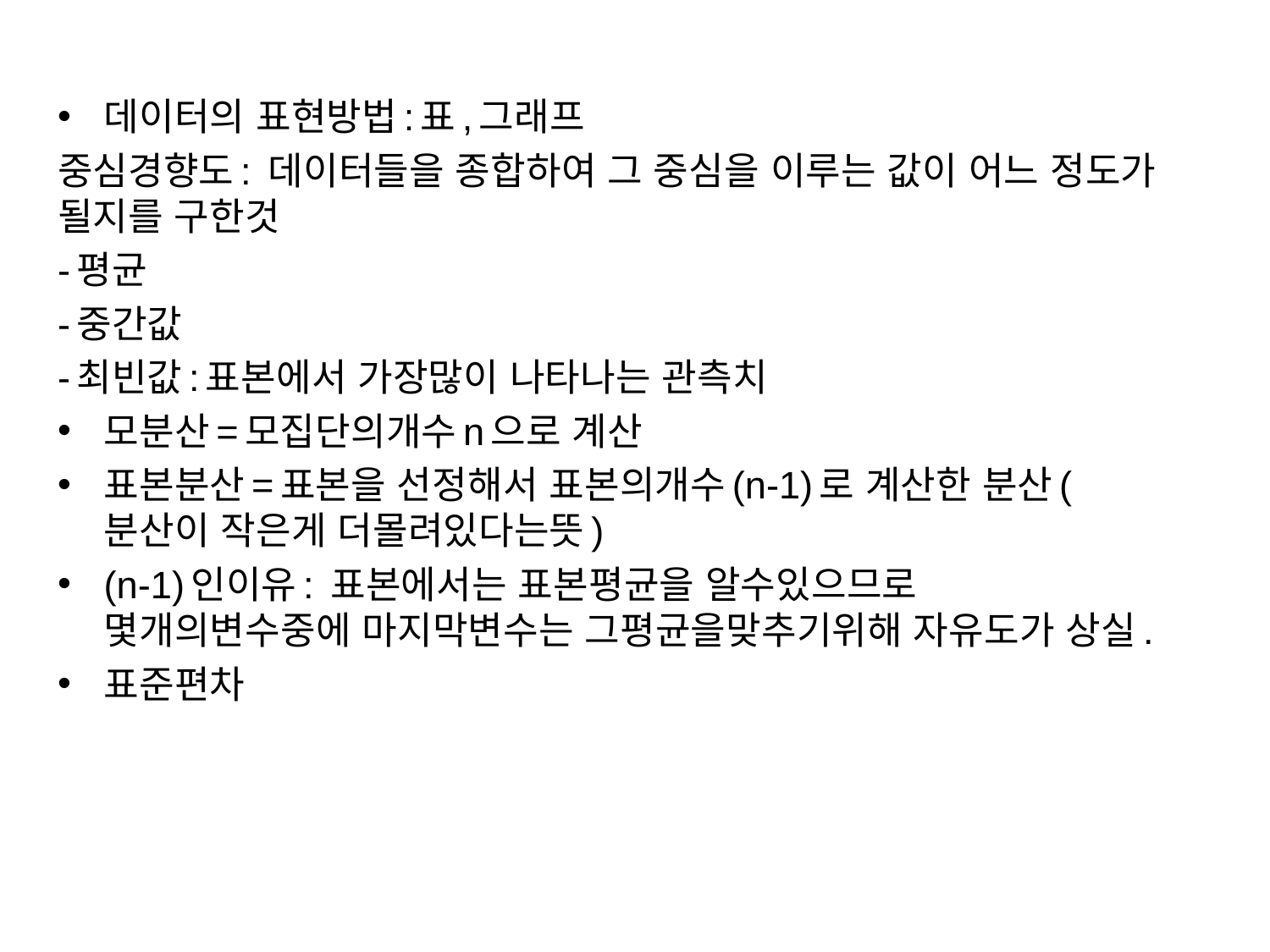

데이터의 표현방법:표,그래프
중심경향도: 데이터들을 종합하여 그 중심을 이루는 값이 어느 정도가 될지를 구한것
-평균
-중간값
-최빈값:표본에서 가장많이 나타나는 관측치
모분산=모집단의개수n으로 계산
표본분산=표본을 선정해서 표본의개수(n-1)로 계산한 분산(분산이 작은게 더몰려있다는뜻)
(n-1)인이유: 표본에서는 표본평균을 알수있으므로 몇개의변수중에 마지막변수는 그평균을맞추기위해 자유도가 상실.
표준편차